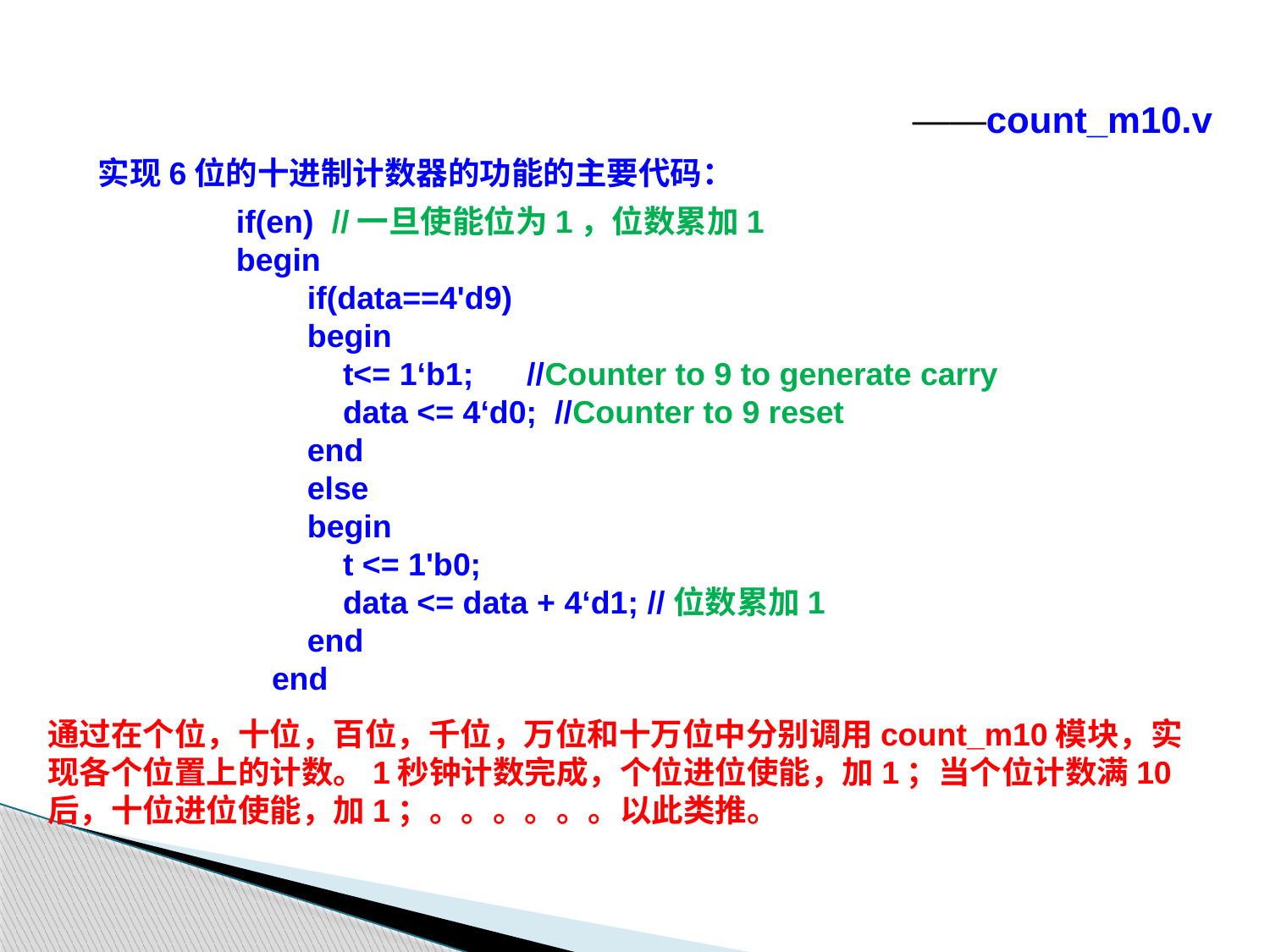

——count_m10.v
实现6位的十进制计数器的功能的主要代码：
if(en)  //一旦使能位为1，位数累加1
begin
        if(data==4'd9)
        begin
            t<= 1‘b1;      //Counter to 9 to generate carry
            data <= 4‘d0;  //Counter to 9 reset
        end
        else
        begin
            t <= 1'b0;
            data <= data + 4‘d1; //位数累加1
        end
    end
通过在个位，十位，百位，千位，万位和十万位中分别调用count_m10模块，实现各个位置上的计数。1秒钟计数完成，个位进位使能，加1；当个位计数满10后，十位进位使能，加1；。。。。。。以此类推。